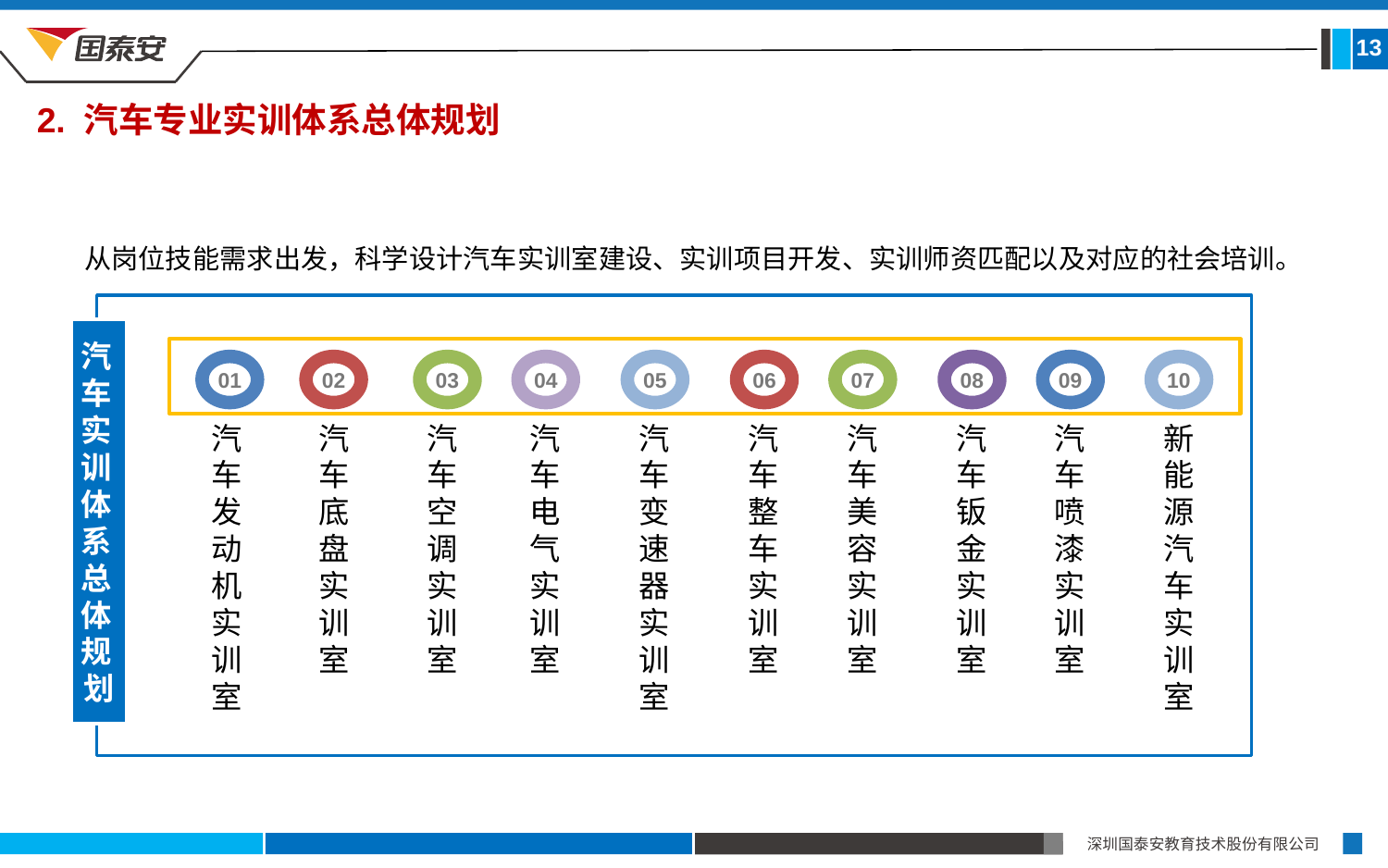

13
2. 汽车专业实训体系总体规划

从岗位技能需求出发，科学设计汽车实训室建设、实训项目开发、实训师资匹配以及对应的社会培训。

汽车实训体系总体规划
01
02
03
04
05
06
07
08
09
10
汽车发动机实训室
汽车底盘实训室
汽车空调实训室
汽车电气实训室
汽车变速器实训室
汽车整车实训室
汽车美容实训室
汽车钣金实训室
汽车喷漆实训室
新能源汽车实训室